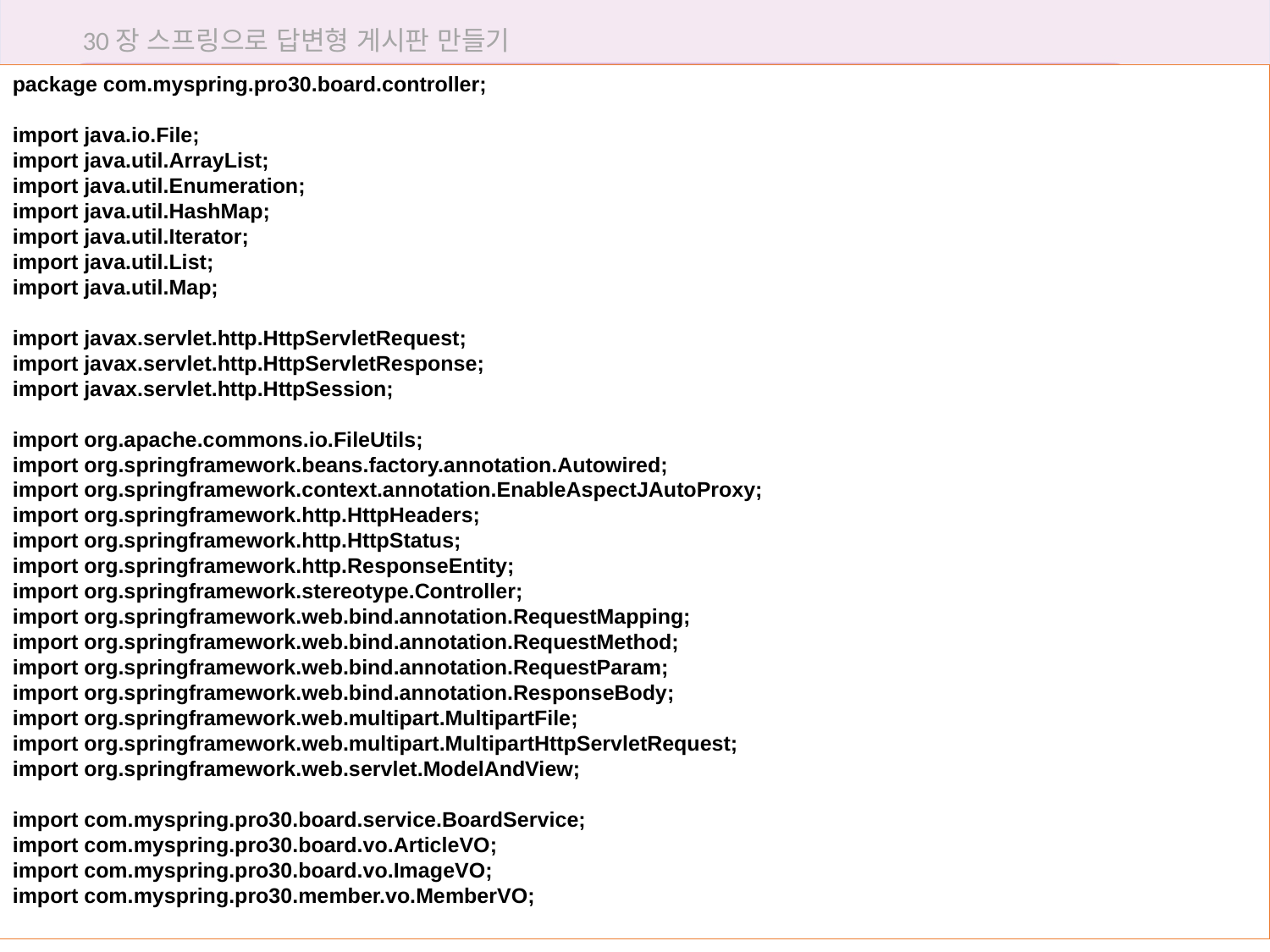

30장 스프링으로 답변형 게시판 만들기
package com.myspring.pro30.board.controller;

import java.io.File;
import java.util.ArrayList;
import java.util.Enumeration;
import java.util.HashMap;
import java.util.Iterator;
import java.util.List;
import java.util.Map;

import javax.servlet.http.HttpServletRequest;
import javax.servlet.http.HttpServletResponse;
import javax.servlet.http.HttpSession;

import org.apache.commons.io.FileUtils;
import org.springframework.beans.factory.annotation.Autowired;
import org.springframework.context.annotation.EnableAspectJAutoProxy;
import org.springframework.http.HttpHeaders;
import org.springframework.http.HttpStatus;
import org.springframework.http.ResponseEntity;
import org.springframework.stereotype.Controller;
import org.springframework.web.bind.annotation.RequestMapping;
import org.springframework.web.bind.annotation.RequestMethod;
import org.springframework.web.bind.annotation.RequestParam;
import org.springframework.web.bind.annotation.ResponseBody;
import org.springframework.web.multipart.MultipartFile;
import org.springframework.web.multipart.MultipartHttpServletRequest;
import org.springframework.web.servlet.ModelAndView;

import com.myspring.pro30.board.service.BoardService;
import com.myspring.pro30.board.vo.ArticleVO;
import com.myspring.pro30.board.vo.ImageVO;
import com.myspring.pro30.member.vo.MemberVO;

30.2 마이바티스 관련 XML 설정하기